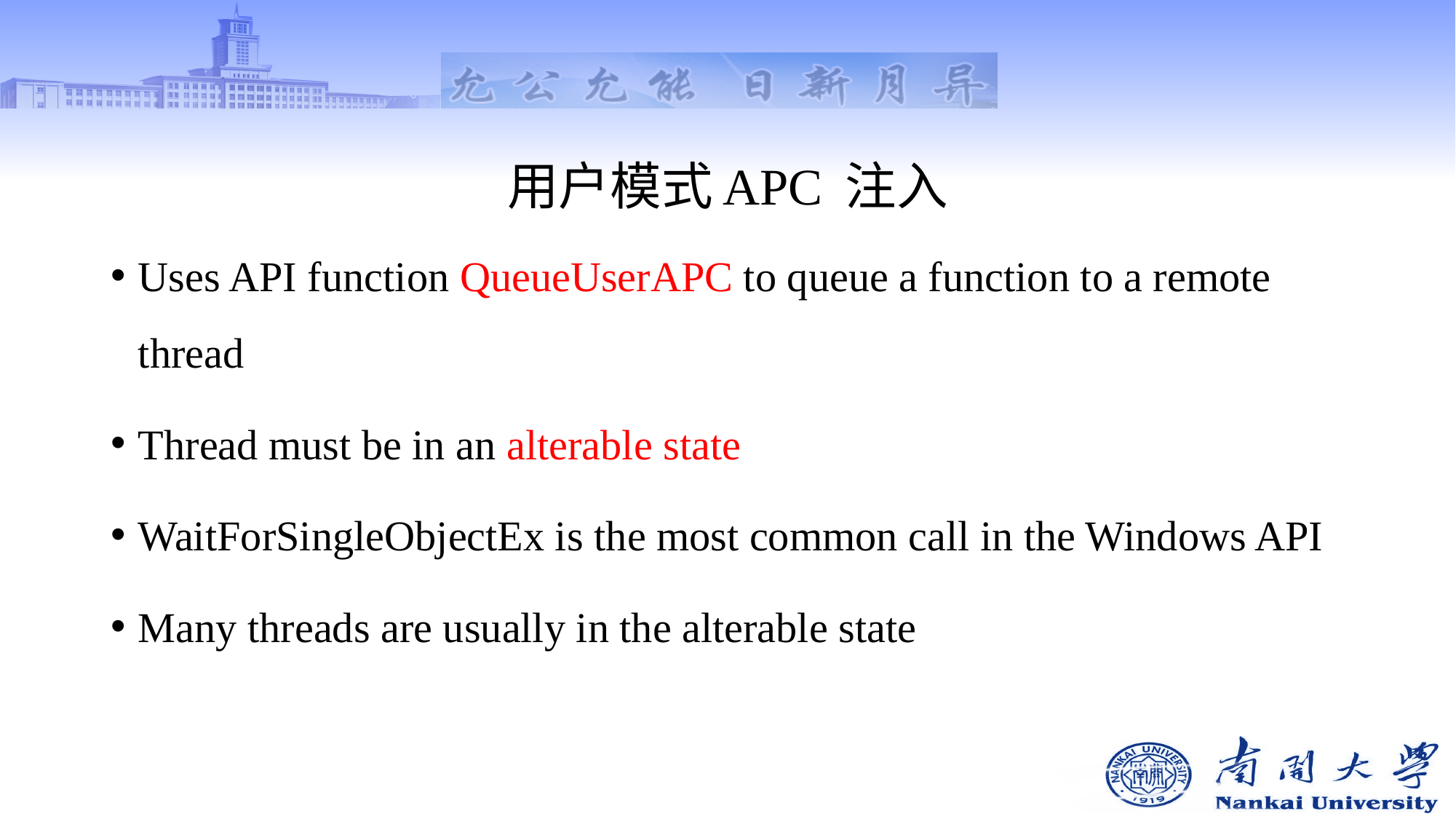

# 用户模式APC 注入
Uses API function QueueUserAPC to queue a function to a remote thread
Thread must be in an alterable state
WaitForSingleObjectEx is the most common call in the Windows API
Many threads are usually in the alterable state